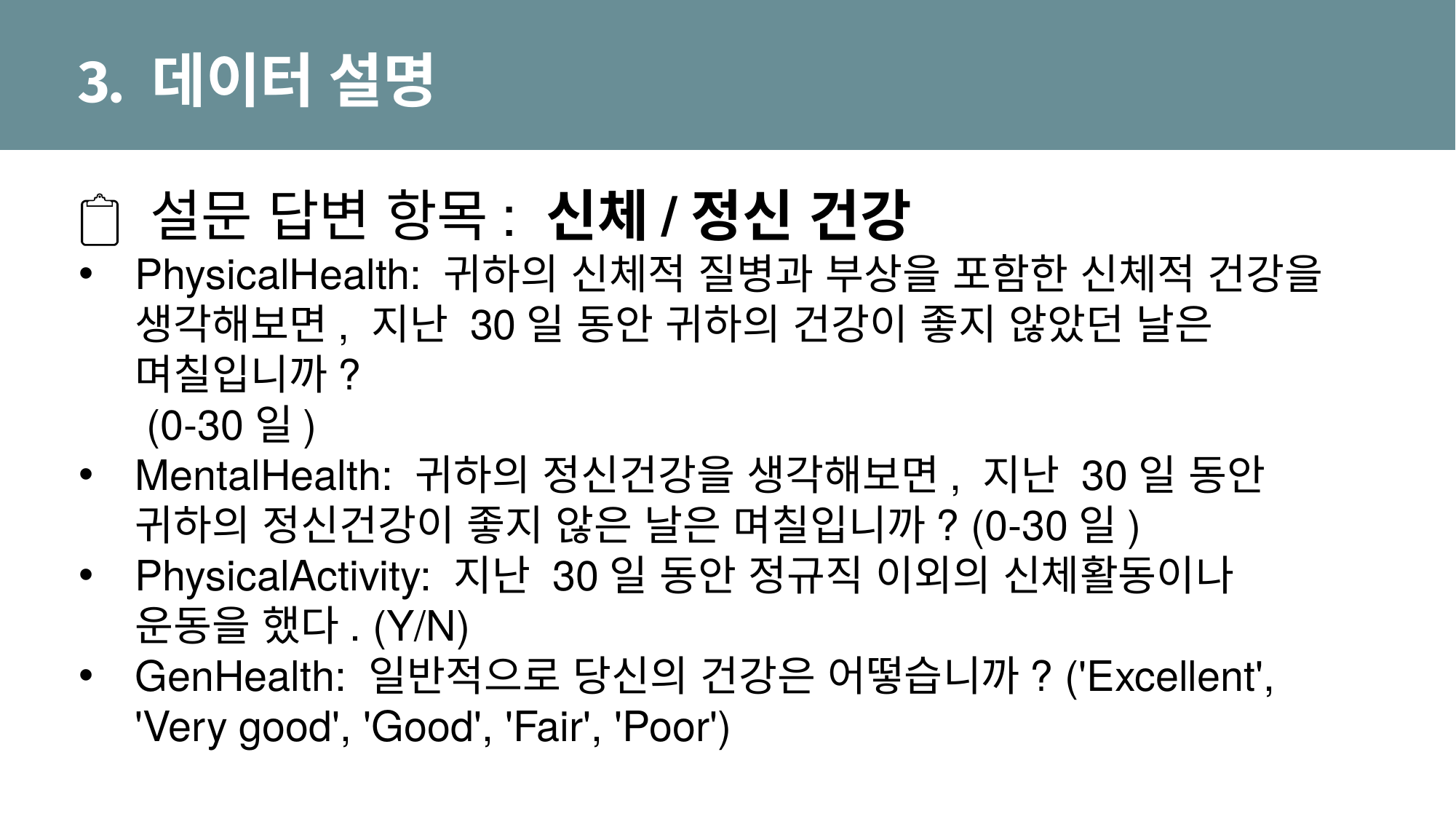

# 3. 데이터 설명
📋 설문 답변 항목: 신체/정신 건강
PhysicalHealth: 귀하의 신체적 질병과 부상을 포함한 신체적 건강을 생각해보면, 지난 30일 동안 귀하의 건강이 좋지 않았던 날은 며칠입니까?
 (0-30일)
MentalHealth: 귀하의 정신건강을 생각해보면, 지난 30일 동안 귀하의 정신건강이 좋지 않은 날은 며칠입니까? (0-30일)
PhysicalActivity: 지난 30일 동안 정규직 이외의 신체활동이나 운동을 했다. (Y/N)
GenHealth: 일반적으로 당신의 건강은 어떻습니까? ('Excellent', 'Very good', 'Good', 'Fair', 'Poor')